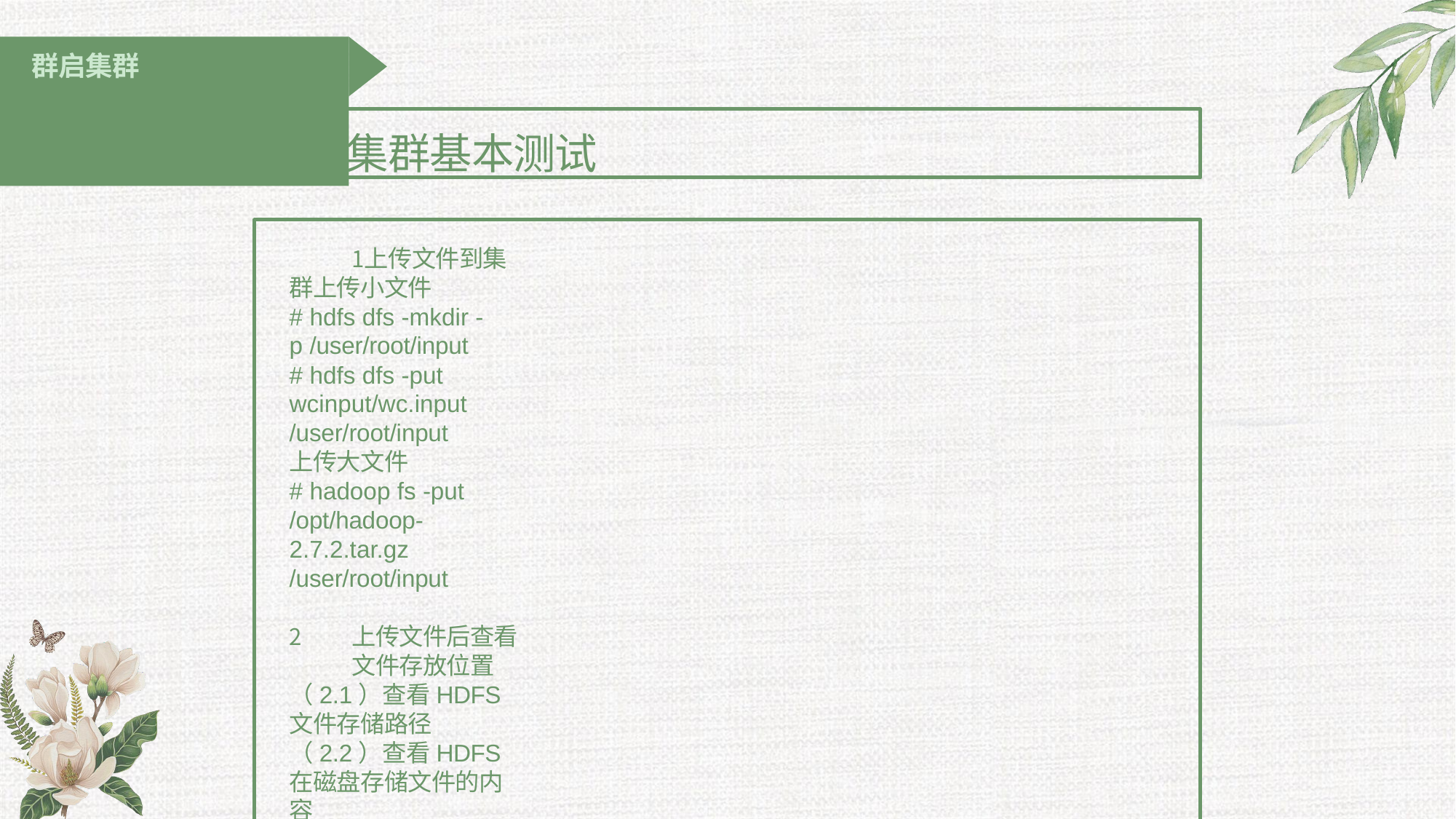

# 群启集群
3. 集群基本测试
上传文件到集群上传小文件
# hdfs dfs -mkdir -p /user/root/input
# hdfs dfs -put wcinput/wc.input /user/root/input
上传大文件
# hadoop fs -put /opt/hadoop-2.7.2.tar.gz /user/root/input
上传文件后查看文件存放位置
（2.1）查看HDFS文件存储路径
（2.2）查看HDFS在磁盘存储文件的内容
拼接
下载
# hadoop fs -get HDFS位置 本地文件位置